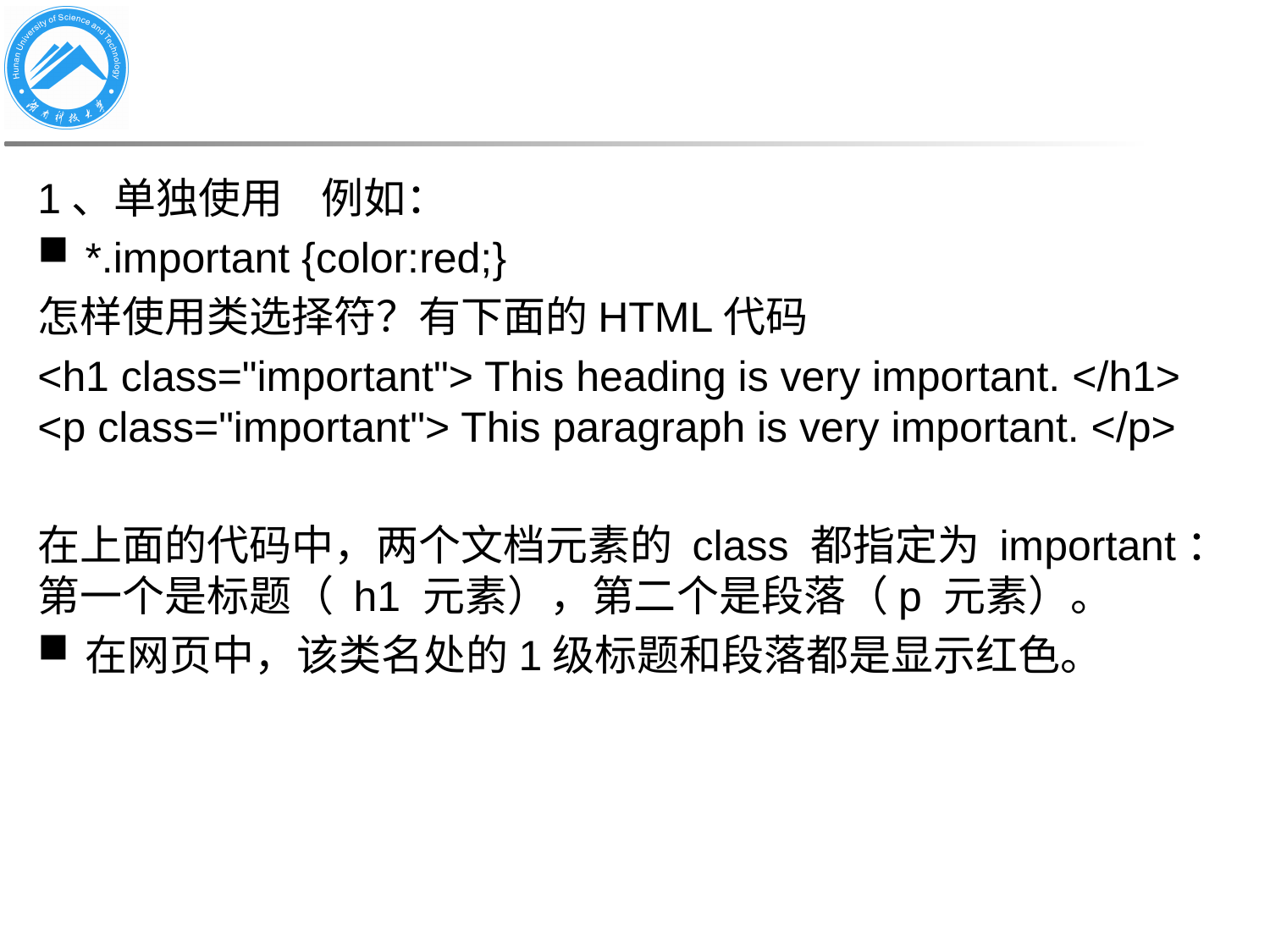

1、单独使用    例如：
*.important {color:red;}
怎样使用类选择符？有下面的HTML代码
<h1 class="important"> This heading is very important. </h1> <p class="important"> This paragraph is very important. </p>

在上面的代码中，两个文档元素的 class 都指定为 important：第一个是标题（ h1 元素），第二个是段落（p 元素）。
在网页中，该类名处的1级标题和段落都是显示红色。